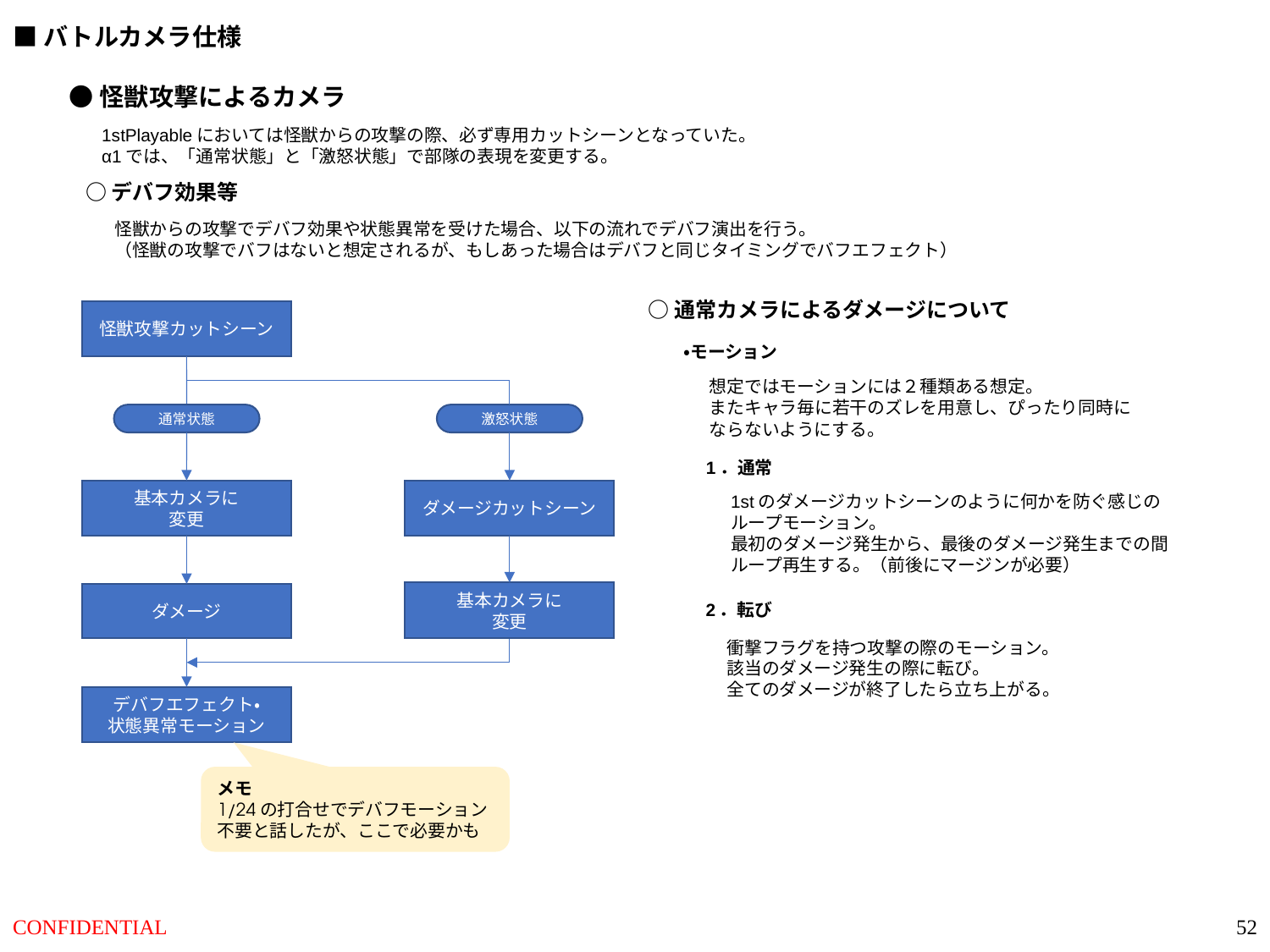

■バトルカメラ仕様
●怪獣攻撃によるカメラ
1stPlayableにおいては怪獣からの攻撃の際、必ず専用カットシーンとなっていた。
α1では、「通常状態」と「激怒状態」で部隊の表現を変更する。
○デバフ効果等
怪獣からの攻撃でデバフ効果や状態異常を受けた場合、以下の流れでデバフ演出を行う。
（怪獣の攻撃でバフはないと想定されるが、もしあった場合はデバフと同じタイミングでバフエフェクト）
○通常カメラによるダメージについて
怪獣攻撃カットシーン
・モーション
想定ではモーションには２種類ある想定。
またキャラ毎に若干のズレを用意し、ぴったり同時に
ならないようにする。
激怒状態
通常状態
1．通常
基本カメラに
変更
ダメージカットシーン
1stのダメージカットシーンのように何かを防ぐ感じの
ループモーション。
最初のダメージ発生から、最後のダメージ発生までの間
ループ再生する。（前後にマージンが必要）
基本カメラに
変更
ダメージ
2．転び
衝撃フラグを持つ攻撃の際のモーション。
該当のダメージ発生の際に転び。
全てのダメージが終了したら立ち上がる。
デバフエフェクト・
状態異常モーション
メモ
1/24の打合せでデバフモーション不要と話したが、ここで必要かも
52
CONFIDENTIAL